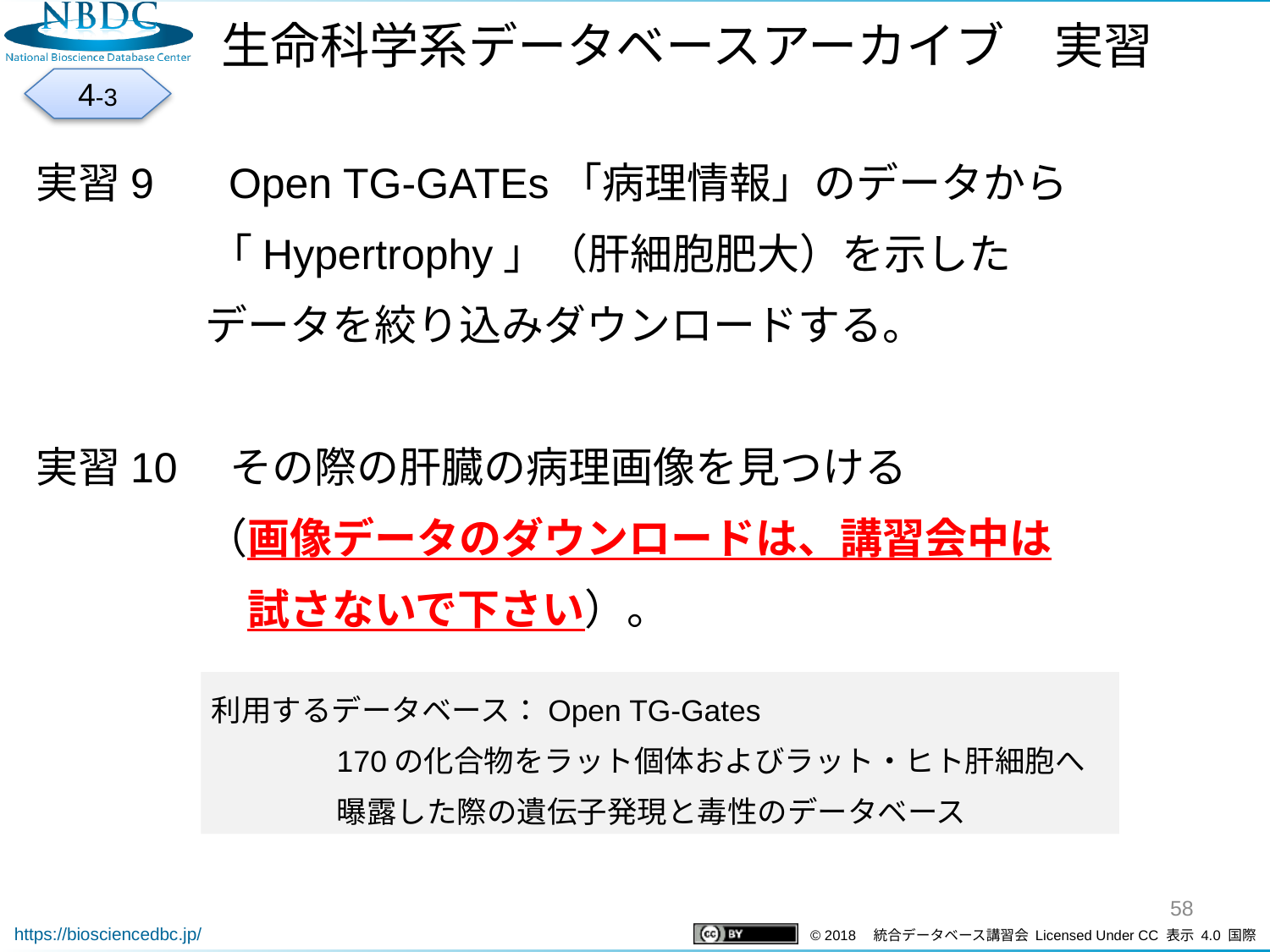

生命科学系データベースアーカイブ　実習
4-3
実習9 　Open TG-GATEs「病理情報」のデータから「Hypertrophy」（肝細胞肥大）を示した
　　　　データを絞り込みダウンロードする。

実習10　その際の肝臓の病理画像を見つける
　　　　（画像データのダウンロードは、講習会中は
　　　　　試さないで下さい）。
利用するデータベース：Open TG-Gates
	170の化合物をラット個体およびラット・ヒト肝細胞へ曝露した際の遺伝子発現と毒性のデータベース
58